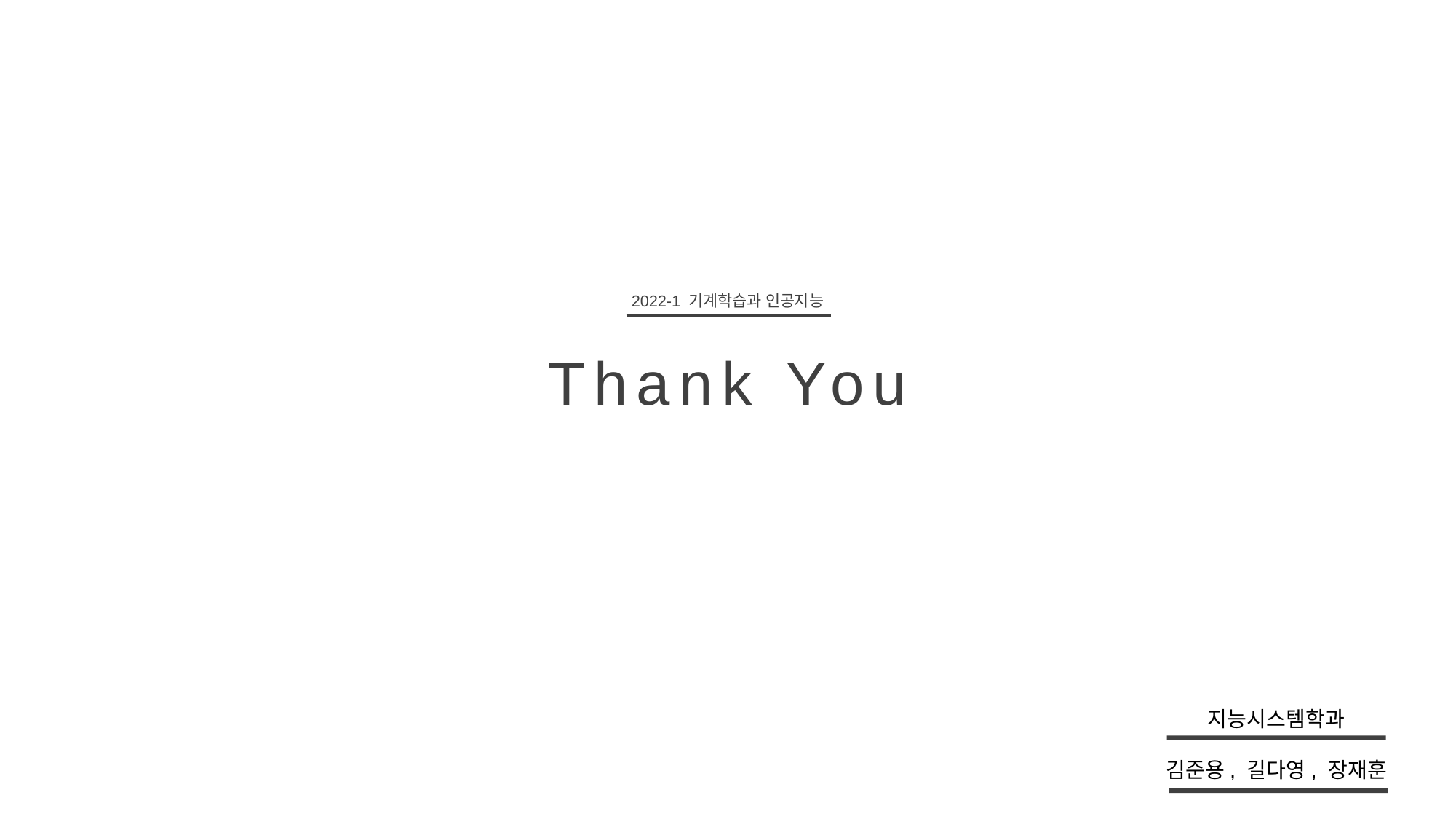

2022-1 기계학습과 인공지능
Thank You
지능시스템학과
김준용, 길다영, 장재훈